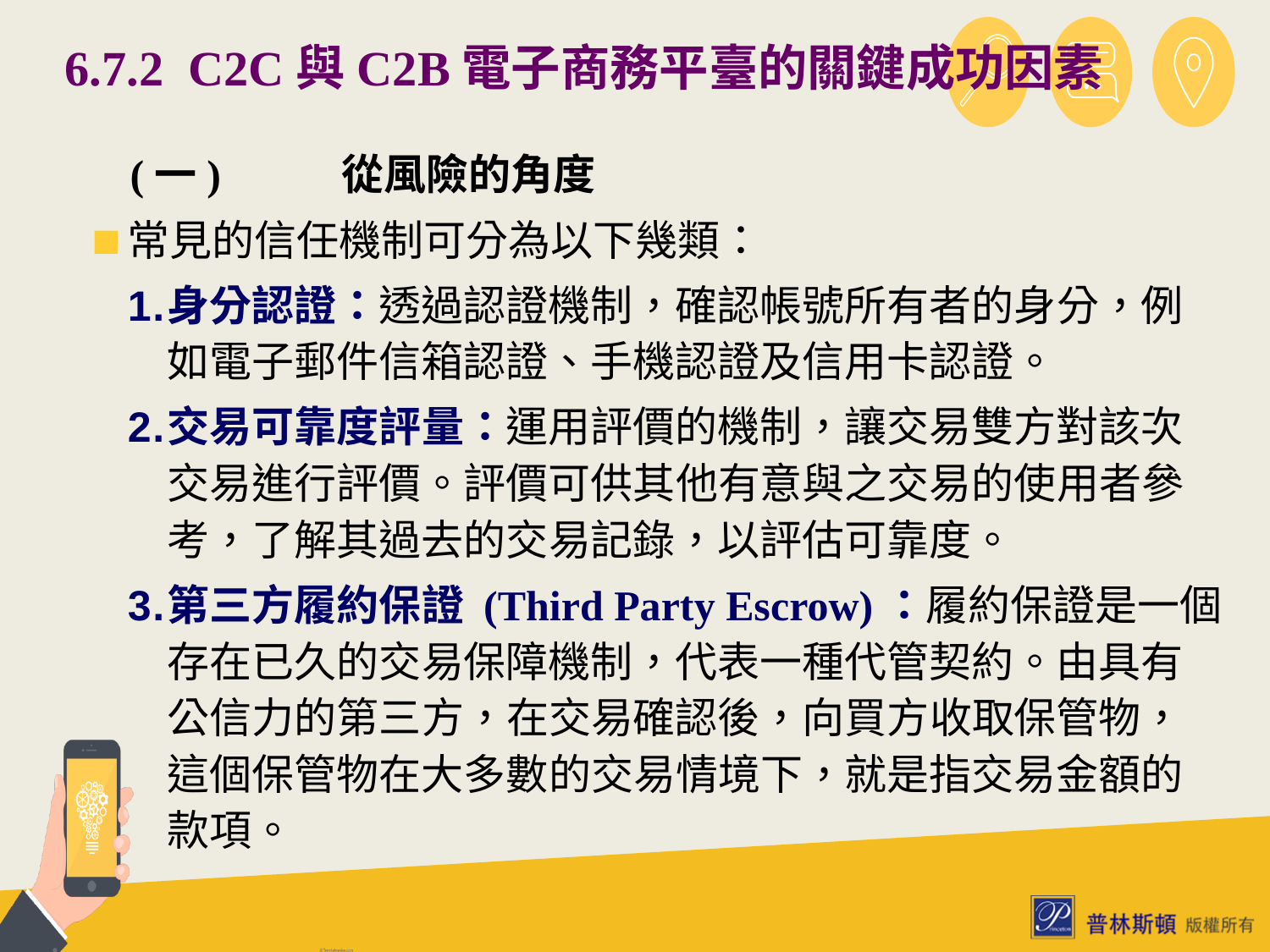

# 6.7.2  C2C與C2B電子商務平臺的關鍵成功因素
    (一)	從風險的角度
常見的信任機制可分為以下幾類：
身分認證：透過認證機制，確認帳號所有者的身分，例如電子郵件信箱認證、手機認證及信用卡認證。
交易可靠度評量：運用評價的機制，讓交易雙方對該次交易進行評價。評價可供其他有意與之交易的使用者參考，了解其過去的交易記錄，以評估可靠度。
第三方履約保證 (Third Party Escrow)：履約保證是一個存在已久的交易保障機制，代表一種代管契約。由具有公信力的第三方，在交易確認後，向買方收取保管物，這個保管物在大多數的交易情境下，就是指交易金額的款項。